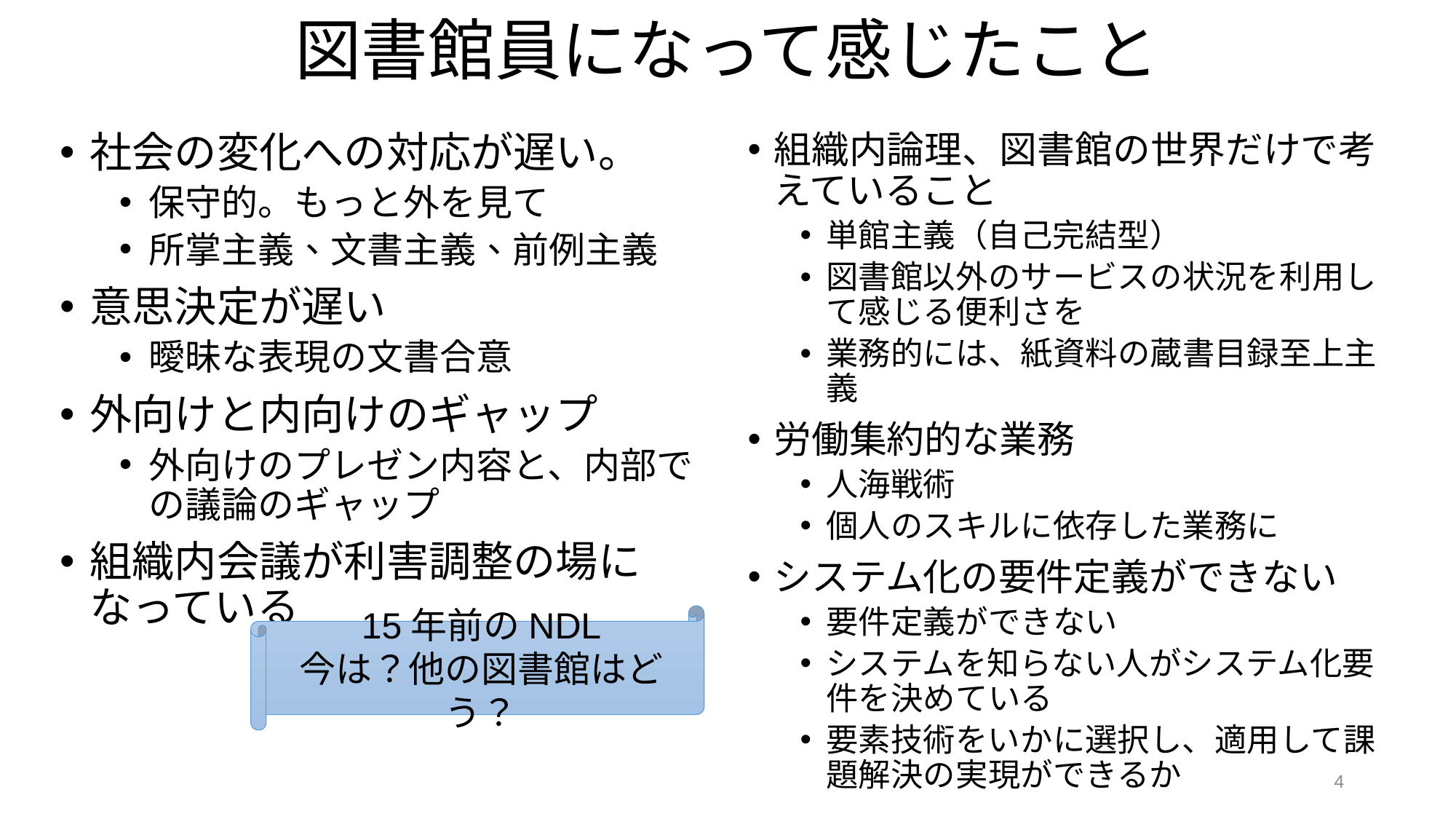

# 図書館員になって感じたこと
社会の変化への対応が遅い。
保守的。もっと外を見て
所掌主義、文書主義、前例主義
意思決定が遅い
曖昧な表現の文書合意
外向けと内向けのギャップ
外向けのプレゼン内容と、内部での議論のギャップ
組織内会議が利害調整の場になっている

組織内論理、図書館の世界だけで考えていること
単館主義（自己完結型）
図書館以外のサービスの状況を利用して感じる便利さを
業務的には、紙資料の蔵書目録至上主義
労働集約的な業務
人海戦術
個人のスキルに依存した業務に
システム化の要件定義ができない
要件定義ができない
システムを知らない人がシステム化要件を決めている
要素技術をいかに選択し、適用して課題解決の実現ができるか

15年前のNDL
今は？他の図書館はどう？

4